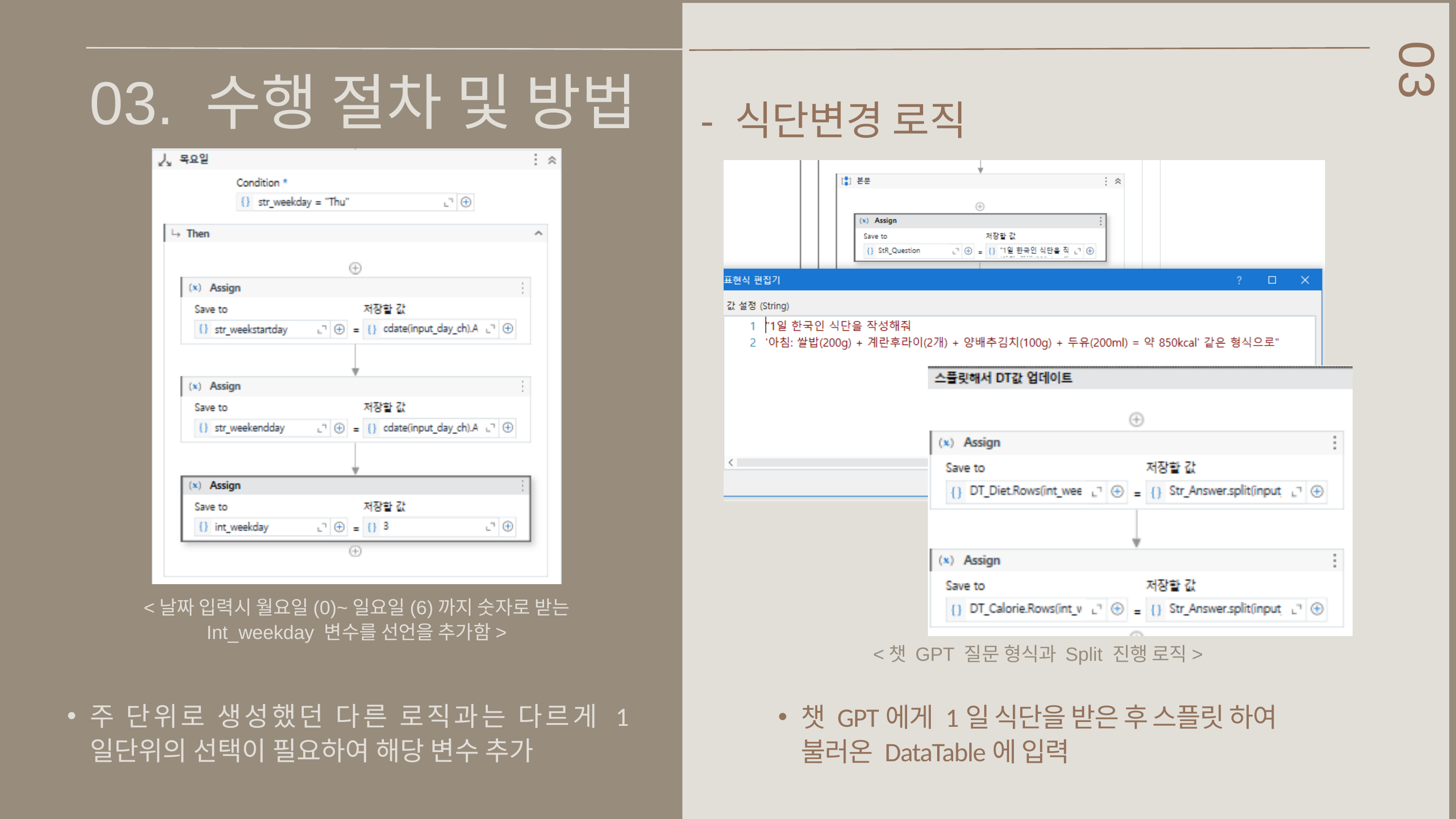

03. 수행 절차 및 방법
03
 - 식단변경 로직

<날짜 입력시 월요일(0)~일요일(6)까지 숫자로 받는 Int_weekday 변수를 선언을 추가함>
<챗 GPT 질문 형식과 Split 진행 로직>
주 단위로 생성했던 다른 로직과는 다르게 1일단위의 선택이 필요하여 해당 변수 추가
챗 GPT에게 1일 식단을 받은 후 스플릿 하여 불러온 DataTable에 입력